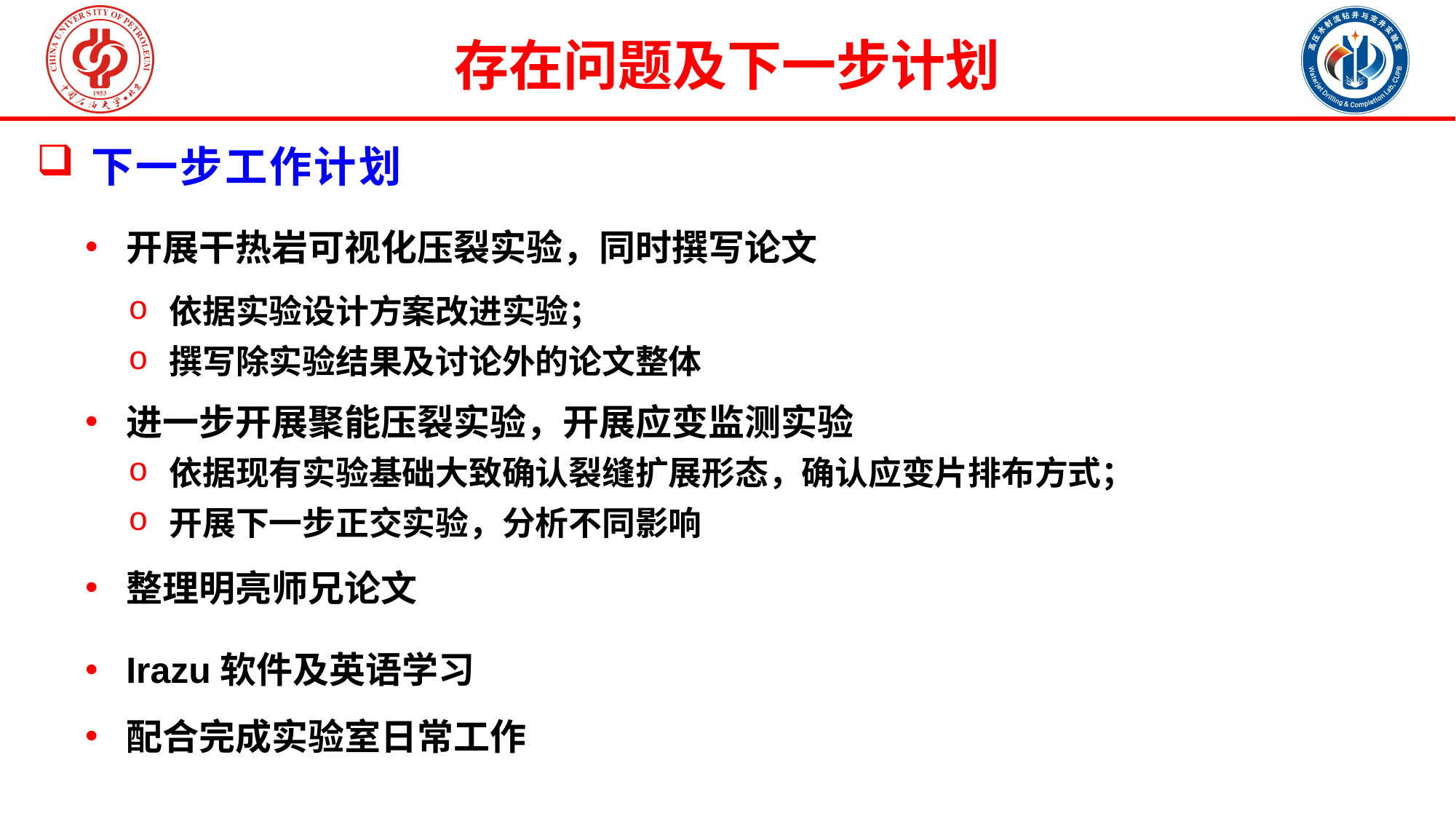

存在问题及下一步计划
下一步工作计划
开展干热岩可视化压裂实验，同时撰写论文
依据实验设计方案改进实验；
撰写除实验结果及讨论外的论文整体
进一步开展聚能压裂实验，开展应变监测实验
依据现有实验基础大致确认裂缝扩展形态，确认应变片排布方式；
开展下一步正交实验，分析不同影响
整理明亮师兄论文
Irazu软件及英语学习
配合完成实验室日常工作